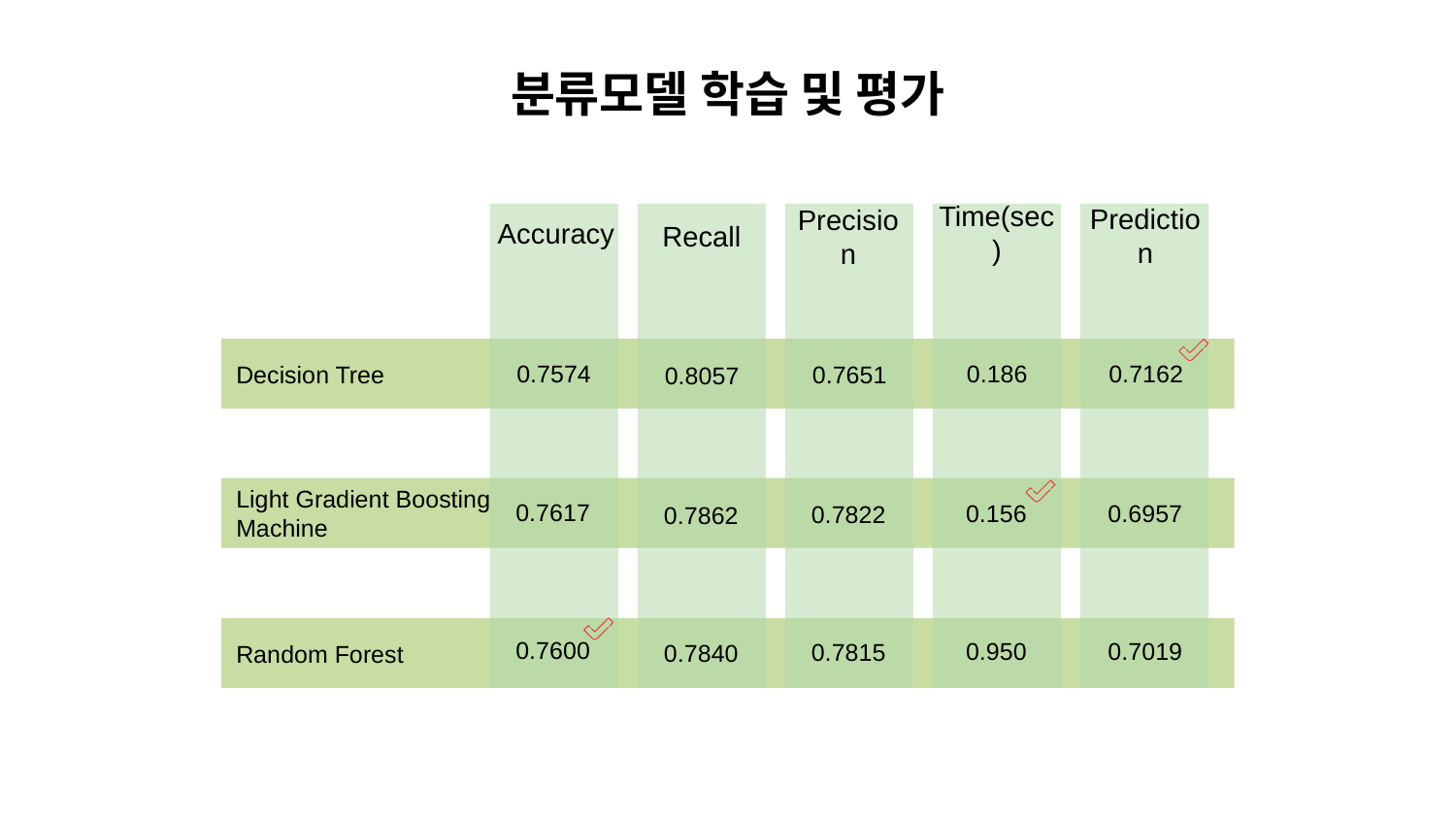

# 분류모델 학습 및 평가
Accuracy
Time(sec)

Recall

Prediction

Precision
Decision Tree

0.7574
0.186
0.7162
0.7651
0.8057
Light Gradient Boosting
Machine

0.7617
0.156
0.6957
0.7822
0.7862

Random Forest
0.7600
0.950
0.7019
0.7815
0.7840